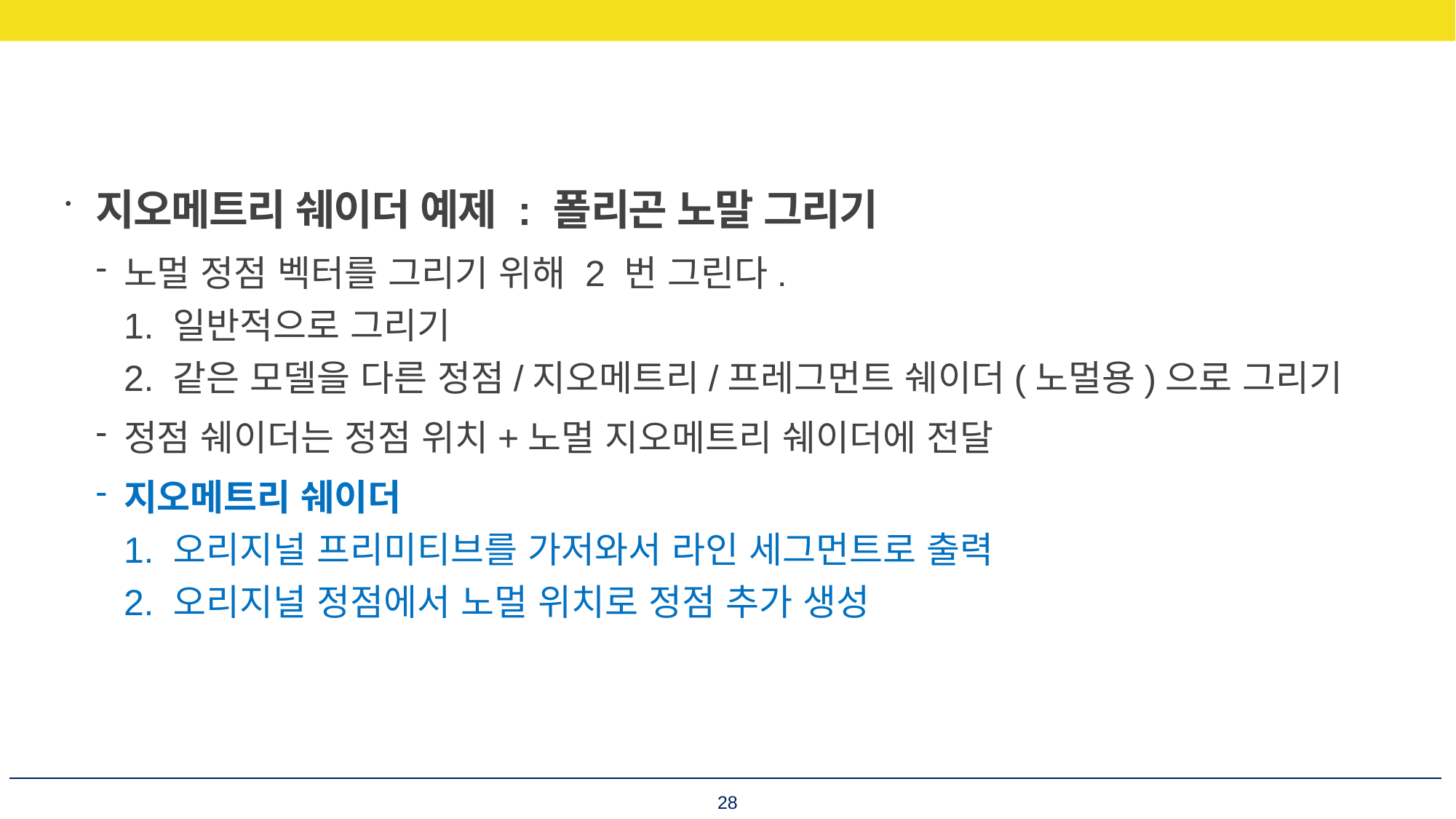

지오메트리 쉐이더 예제 : 폴리곤 노말 그리기
노멀 정점 벡터를 그리기 위해 2 번 그린다.
1. 일반적으로 그리기
2. 같은 모델을 다른 정점/지오메트리/프레그먼트 쉐이더(노멀용)으로 그리기
정점 쉐이더는 정점 위치+노멀 지오메트리 쉐이더에 전달
지오메트리 쉐이더
1. 오리지널 프리미티브를 가저와서 라인 세그먼트로 출력
2. 오리지널 정점에서 노멀 위치로 정점 추가 생성

28